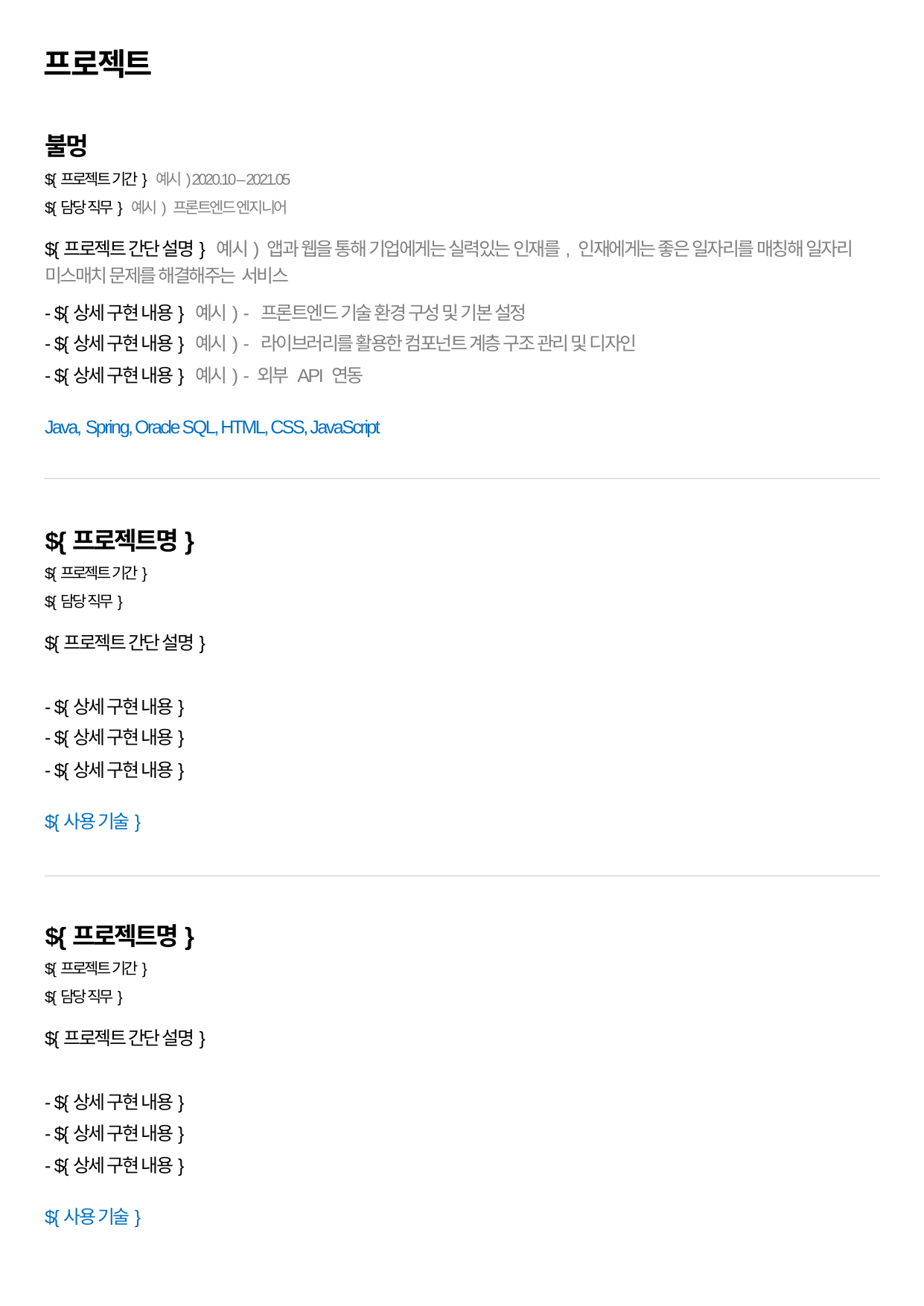

프로젝트
불멍
${프로젝트 기간}  예시) 2020.10 – 2021.05
${담당 직무}  예시) 프론트엔드 엔지니어
${프로젝트 간단 설명}  예시) 앱과 웹을 통해 기업에게는 실력있는 인재를, 인재에게는 좋은 일자리를 매칭해 일자리 미스매치 문제를 해결해주는  서비스
- ${상세 구현 내용}  예시)  -  프론트엔드 기술 환경 구성 및 기본 설정
- ${상세 구현 내용}  예시)  -  라이브러리를 활용한 컴포넌트 계층 구조 관리 및 디자인
- ${상세 구현 내용}  예시)  - 외부 API 연동
Java, Spring, Oracle SQL, HTML, CSS, JavaScript

${프로젝트명}
${프로젝트 기간}
${담당 직무}
${프로젝트 간단 설명}
- ${상세 구현 내용}
- ${상세 구현 내용}
- ${상세 구현 내용}
${사용 기술}

${프로젝트명}
${프로젝트 기간}
${담당 직무}
${프로젝트 간단 설명}
- ${상세 구현 내용}
- ${상세 구현 내용}
- ${상세 구현 내용}
${사용 기술}